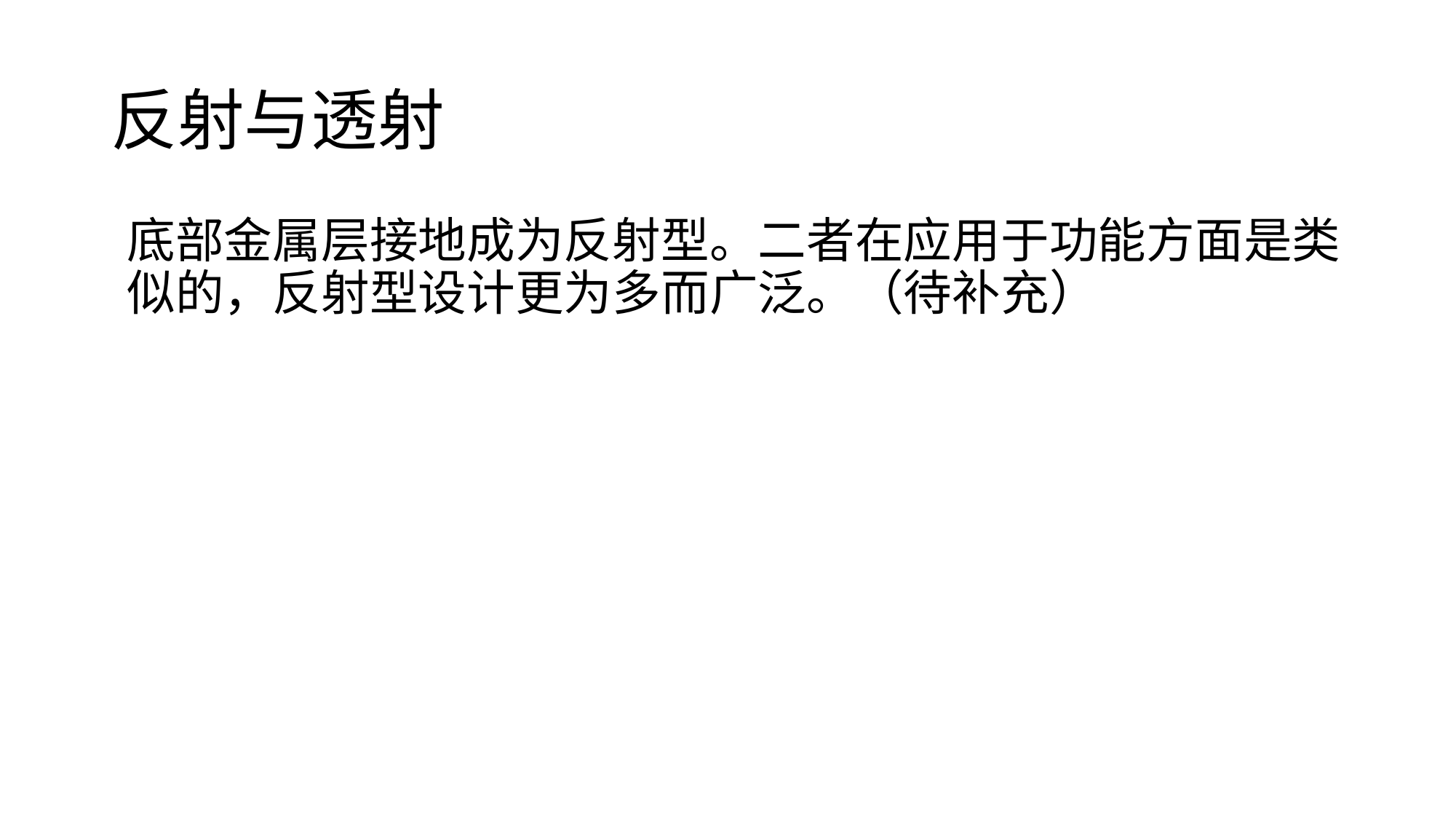

# 反射与透射
底部金属层接地成为反射型。二者在应用于功能方面是类似的，反射型设计更为多而广泛。（待补充）